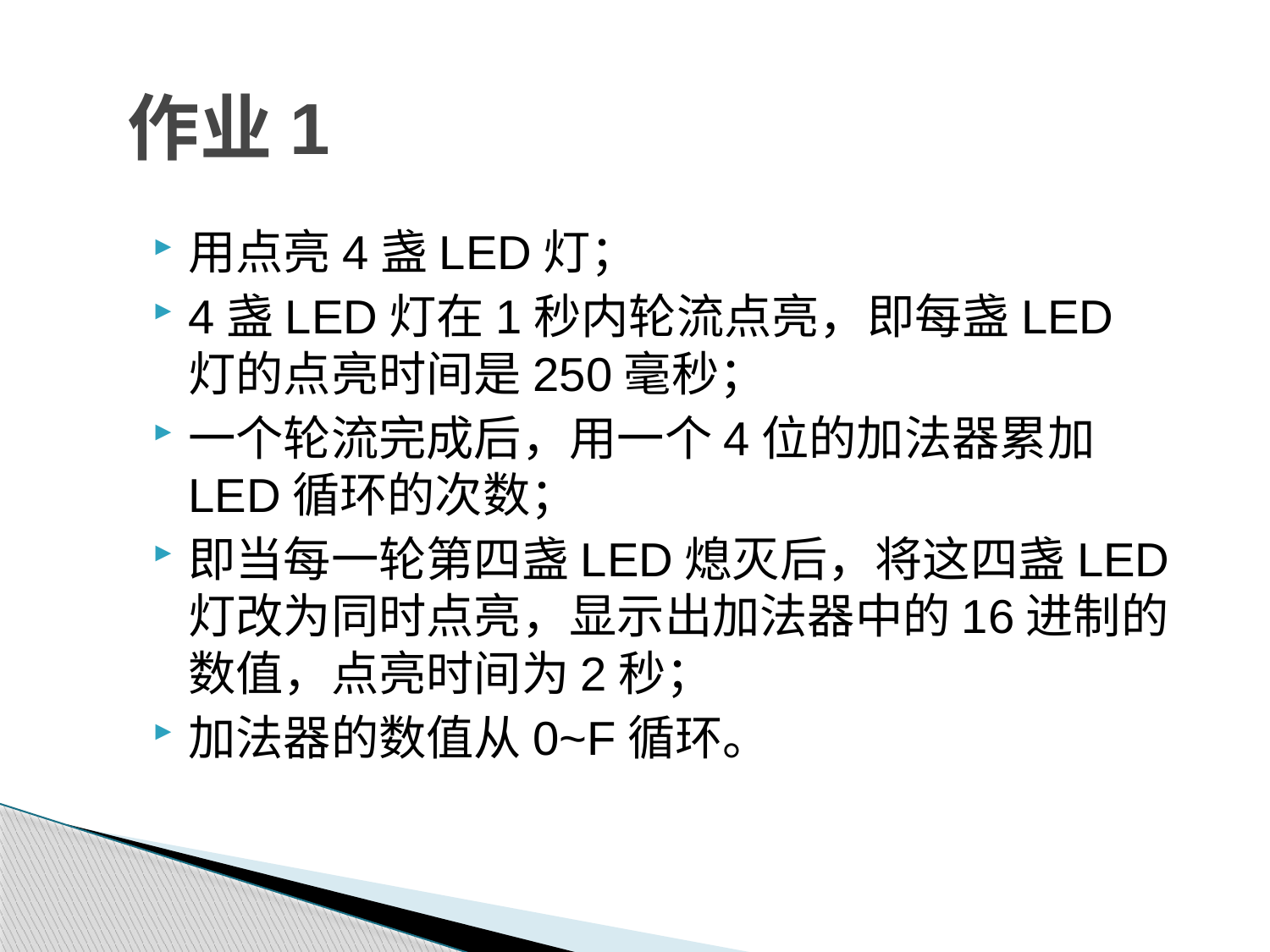

# 作业1
用点亮4盏LED灯；
4盏LED灯在1秒内轮流点亮，即每盏LED灯的点亮时间是250毫秒；
一个轮流完成后，用一个4位的加法器累加LED循环的次数；
即当每一轮第四盏LED熄灭后，将这四盏LED灯改为同时点亮，显示出加法器中的16进制的数值，点亮时间为2秒；
加法器的数值从0~F循环。